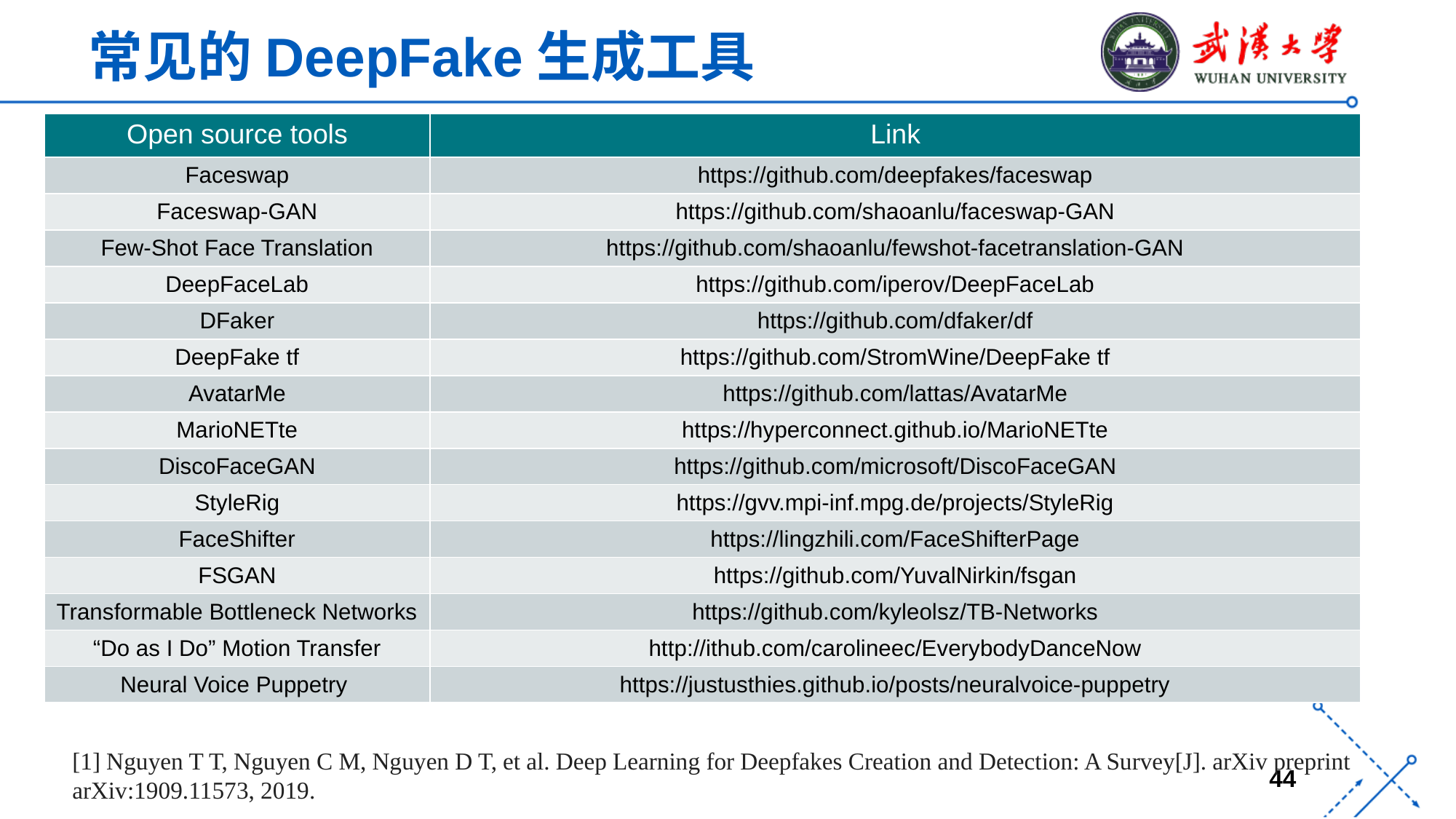

常见的DeepFake生成工具
| Open source tools | Link |
| --- | --- |
| Faceswap | https://github.com/deepfakes/faceswap |
| Faceswap-GAN | https://github.com/shaoanlu/faceswap-GAN |
| Few-Shot Face Translation | https://github.com/shaoanlu/fewshot-facetranslation-GAN |
| DeepFaceLab | https://github.com/iperov/DeepFaceLab |
| DFaker | https://github.com/dfaker/df |
| DeepFake tf | https://github.com/StromWine/DeepFake tf |
| AvatarMe | https://github.com/lattas/AvatarMe |
| MarioNETte | https://hyperconnect.github.io/MarioNETte |
| DiscoFaceGAN | https://github.com/microsoft/DiscoFaceGAN |
| StyleRig | https://gvv.mpi-inf.mpg.de/projects/StyleRig |
| FaceShifter | https://lingzhili.com/FaceShifterPage |
| FSGAN | https://github.com/YuvalNirkin/fsgan |
| Transformable Bottleneck Networks | https://github.com/kyleolsz/TB-Networks |
| “Do as I Do” Motion Transfer | http://ithub.com/carolineec/EverybodyDanceNow |
| Neural Voice Puppetry | https://justusthies.github.io/posts/neuralvoice-puppetry |
[1] Nguyen T T, Nguyen C M, Nguyen D T, et al. Deep Learning for Deepfakes Creation and Detection: A Survey[J]. arXiv preprint arXiv:1909.11573, 2019.